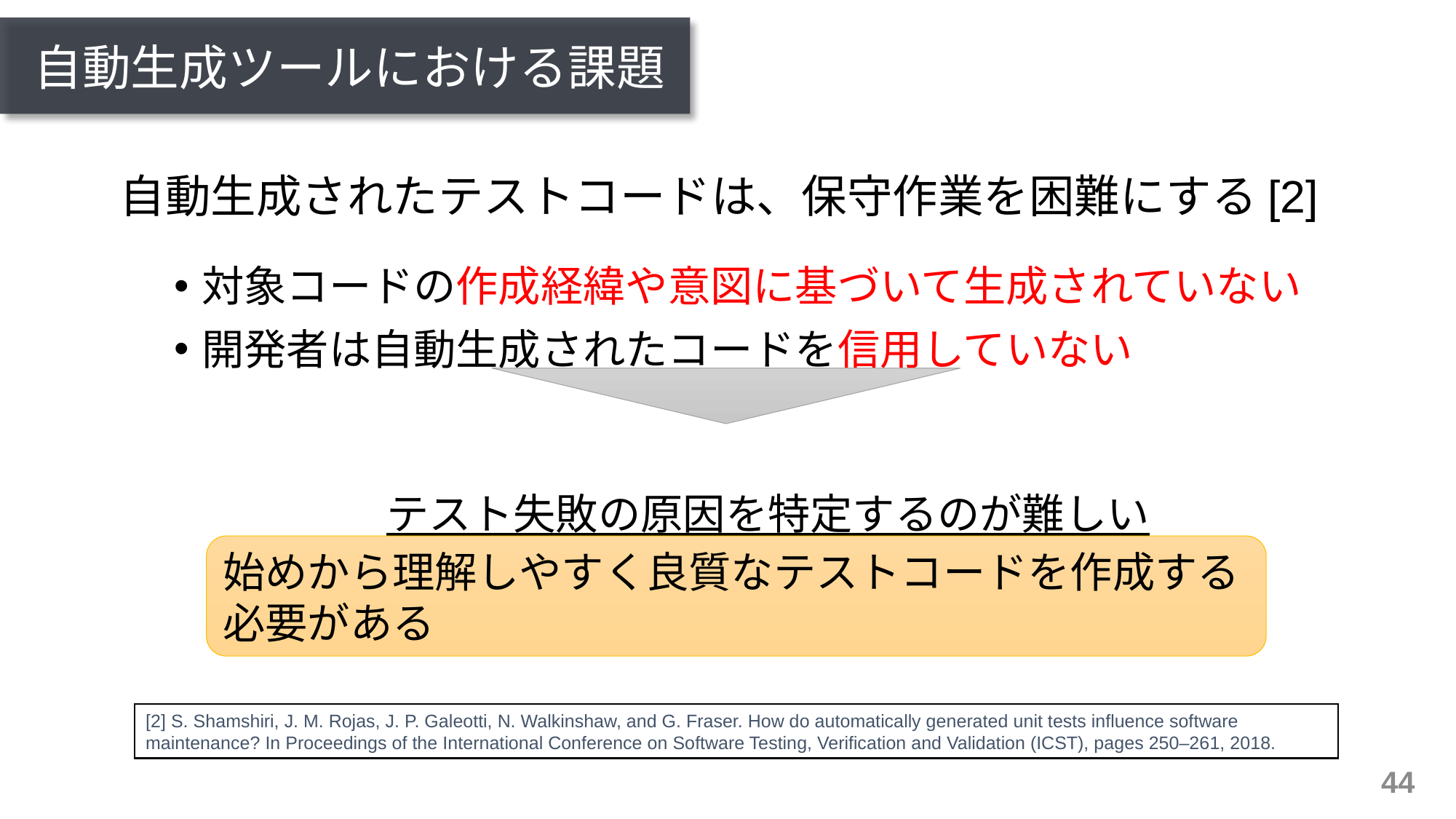

# 自動生成ツールにおける課題
自動生成されたテストコードは、保守作業を困難にする[2]

対象コードの作成経緯や意図に基づいて生成されていない
開発者は自動生成されたコードを信用していない

　　　　　テスト失敗の原因を特定するのが難しい

始めから理解しやすく良質なテストコードを作成する必要がある
[2] S. Shamshiri, J. M. Rojas, J. P. Galeotti, N. Walkinshaw, and G. Fraser. How do automatically generated unit tests inﬂuence software maintenance? In Proceedings of the International Conference on Software Testing, Veriﬁcation and Validation (ICST), pages 250–261, 2018.